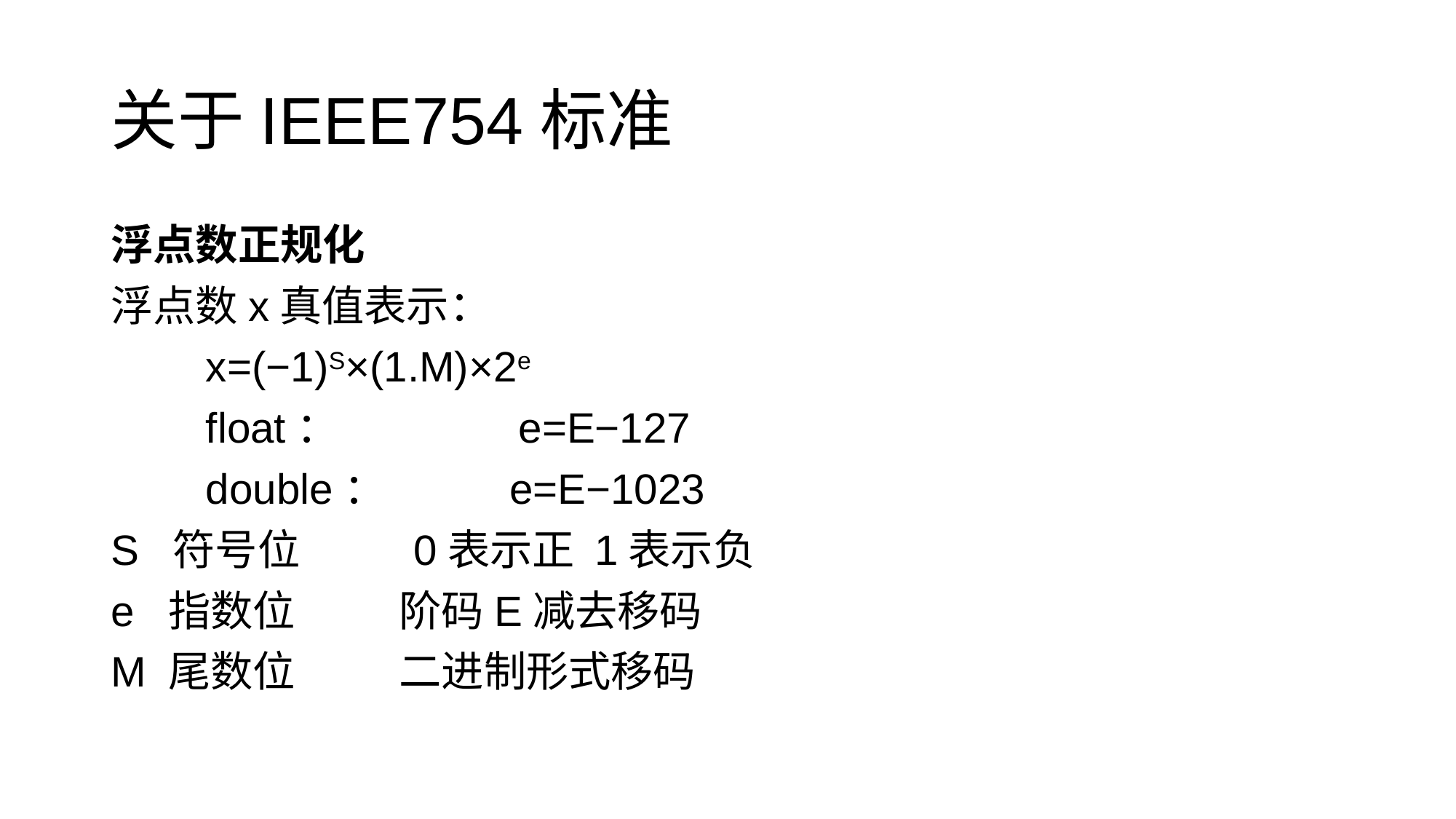

# 关于IEEE754标准
浮点数正规化
浮点数x真值表示：
　　x=(−1)S×(1.M)×2e
　　float：　　　　e=E−127
　　double：　　   e=E−1023
S  符号位　　  0表示正 1表示负
e  指数位  　　阶码E减去移码
M 尾数位  　　二进制形式移码